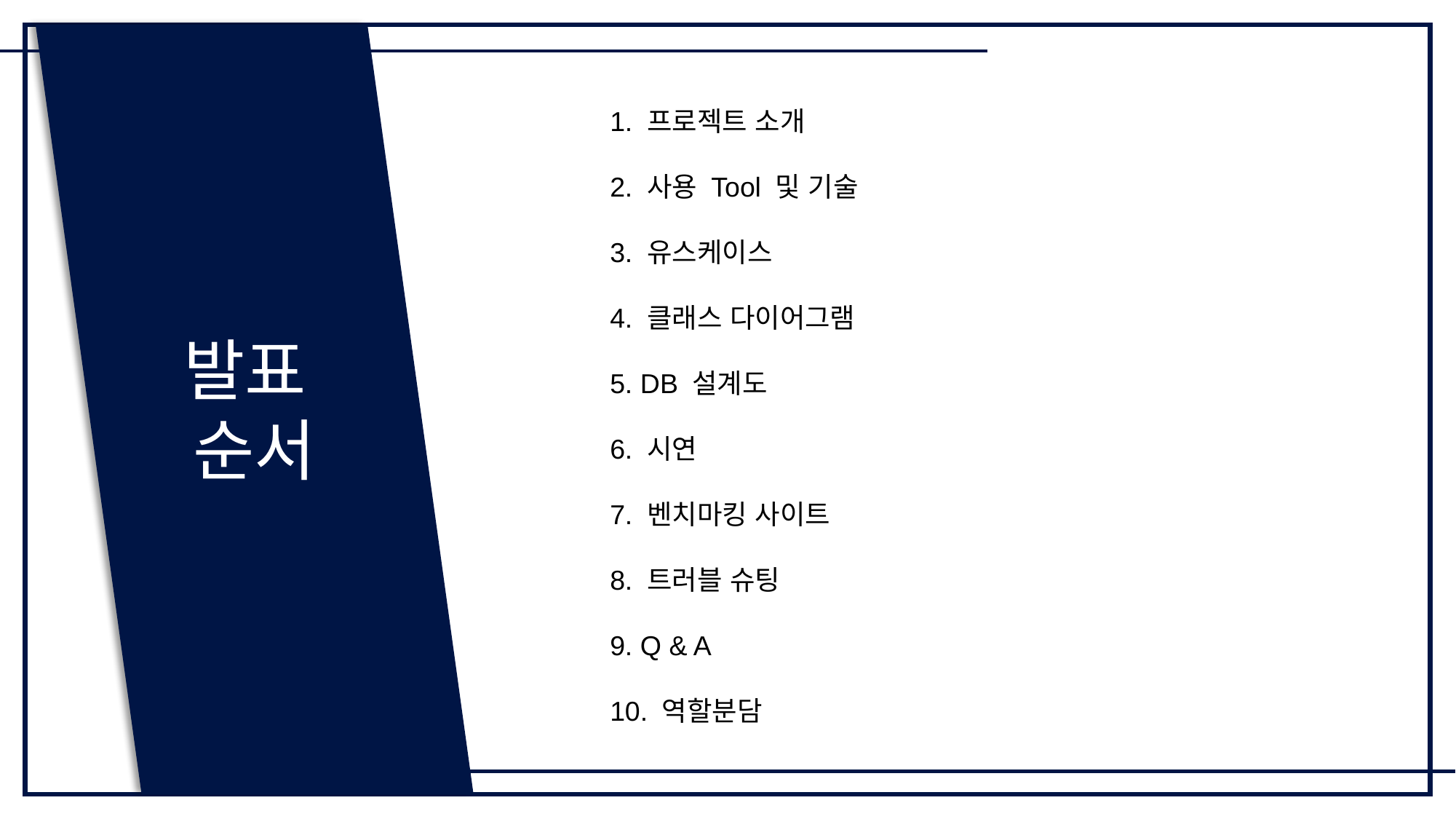

1. 프로젝트 소개
2. 사용 Tool 및 기술
3. 유스케이스
4. 클래스 다이어그램
5. DB 설계도
6. 시연
7. 벤치마킹 사이트
8. 트러블 슈팅
9. Q & A
10. 역할분담
발표
순서